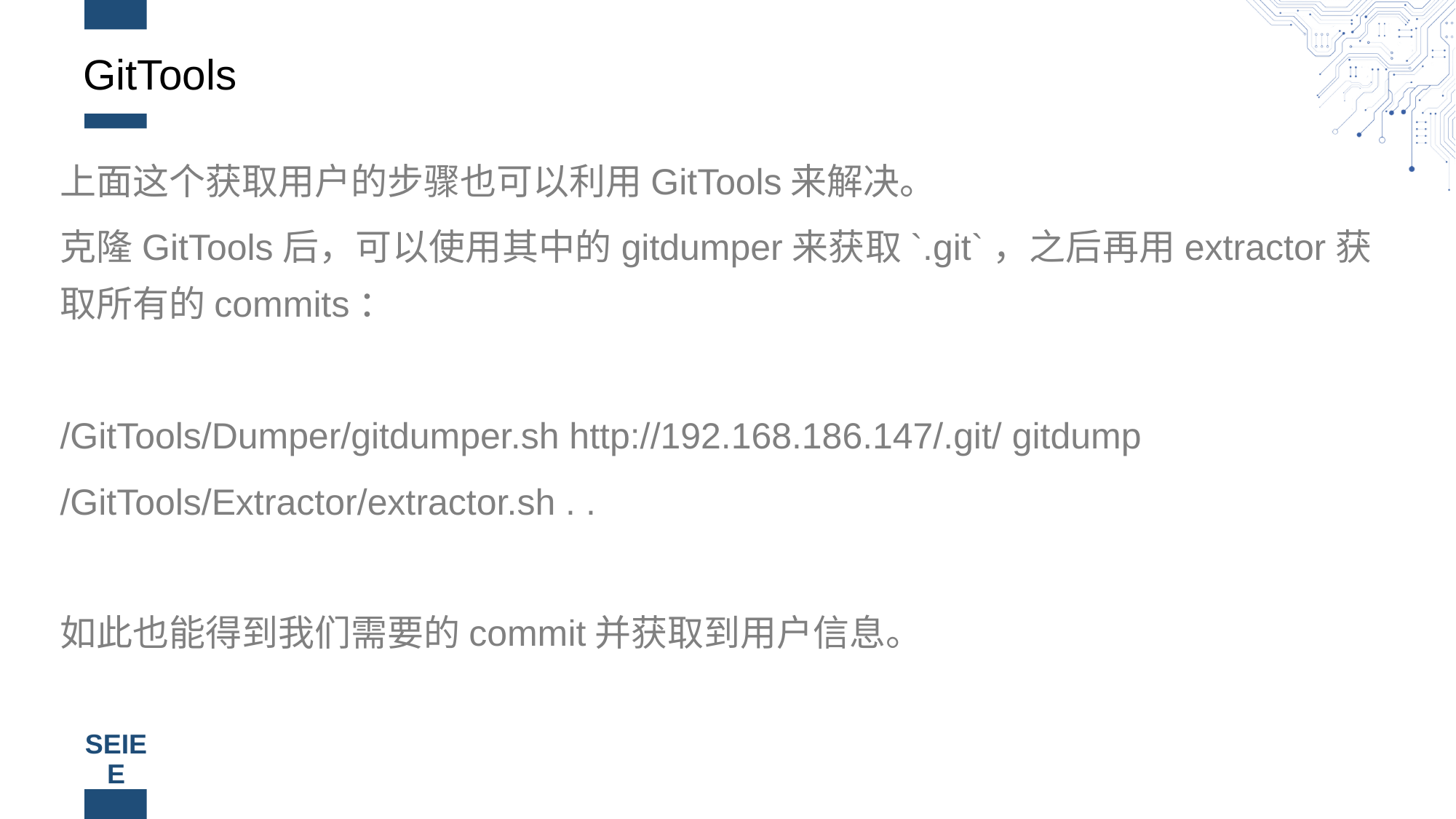

# GitTools
上面这个获取用户的步骤也可以利用GitTools来解决。
克隆GitTools后，可以使用其中的gitdumper来获取`.git`，之后再用extractor获取所有的commits：

/GitTools/Dumper/gitdumper.sh http://192.168.186.147/.git/ gitdump
/GitTools/Extractor/extractor.sh . .

如此也能得到我们需要的commit并获取到用户信息。